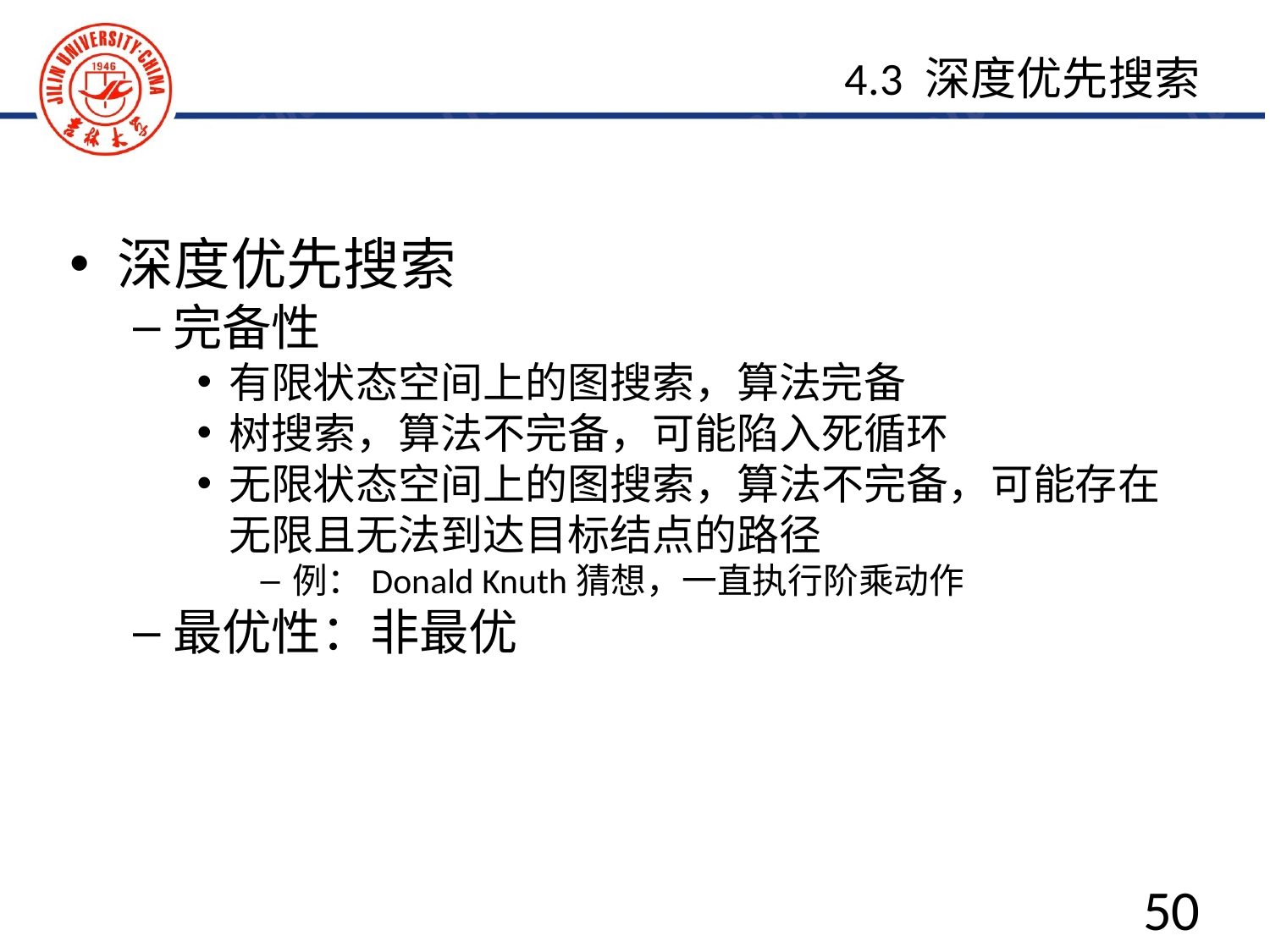

4.3 深度优先搜索
深度优先搜索
完备性
有限状态空间上的图搜索，算法完备
树搜索，算法不完备，可能陷入死循环
无限状态空间上的图搜索，算法不完备，可能存在无限且无法到达目标结点的路径
例：Donald Knuth猜想，一直执行阶乘动作
最优性：非最优
50